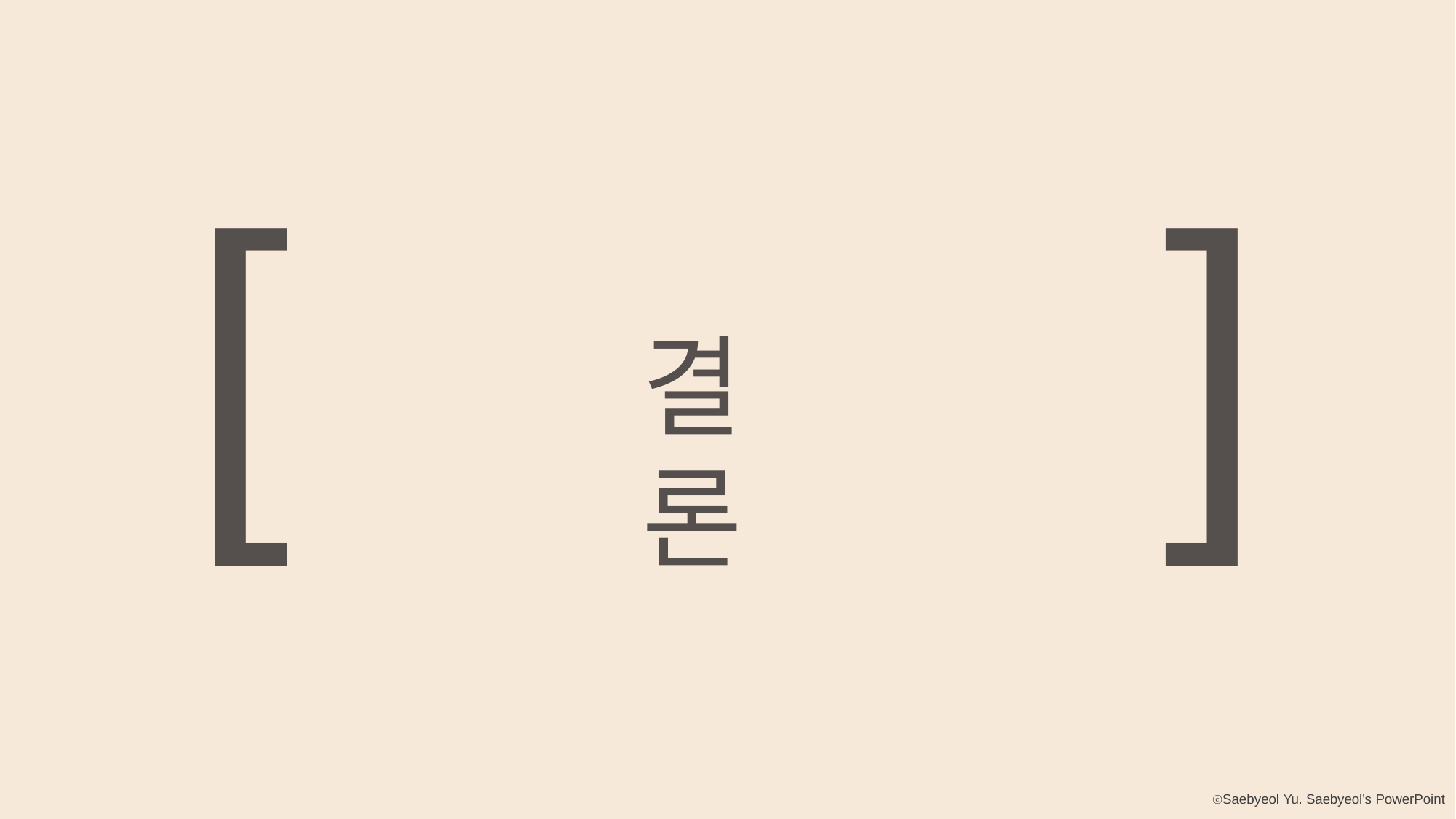

[
]
결론
ⓒSaebyeol Yu. Saebyeol’s PowerPoint